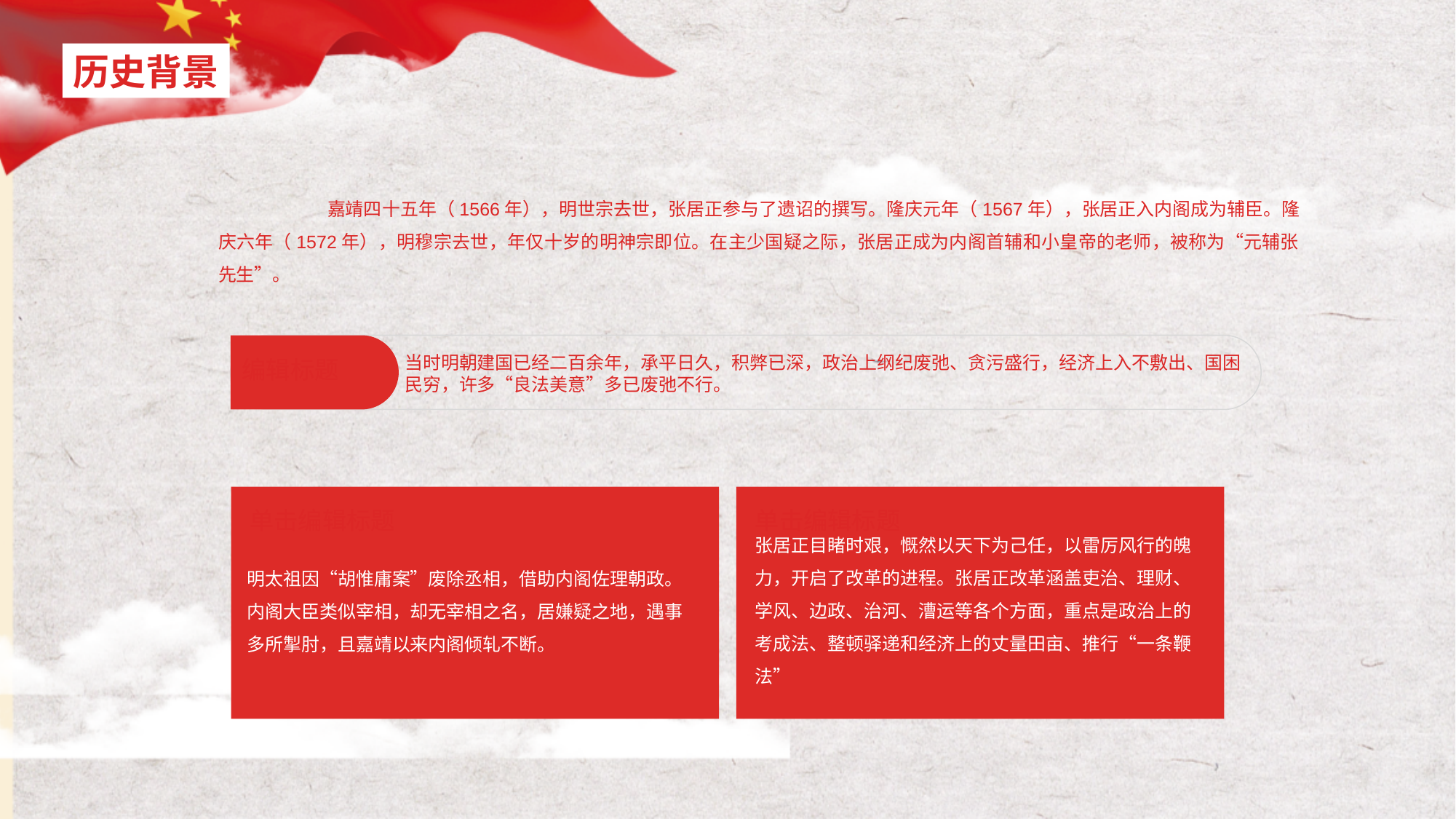

历史背景
	嘉靖四十五年（1566年），明世宗去世，张居正参与了遗诏的撰写。隆庆元年（1567年），张居正入内阁成为辅臣。隆庆六年（1572年），明穆宗去世，年仅十岁的明神宗即位。在主少国疑之际，张居正成为内阁首辅和小皇帝的老师，被称为“元辅张先生”。

当时明朝建国已经二百余年，承平日久，积弊已深，政治上纲纪废弛、贪污盛行，经济上入不敷出、国困民穷，许多“良法美意”多已废弛不行。
编辑标题

单击编辑标题
单击编辑标题
张居正目睹时艰，慨然以天下为己任，以雷厉风行的魄力，开启了改革的进程。张居正改革涵盖吏治、理财、学风、边政、治河、漕运等各个方面，重点是政治上的考成法、整顿驿递和经济上的丈量田亩、推行“一条鞭法”
明太祖因“胡惟庸案”废除丞相，借助内阁佐理朝政。内阁大臣类似宰相，却无宰相之名，居嫌疑之地，遇事多所掣肘，且嘉靖以来内阁倾轧不断。